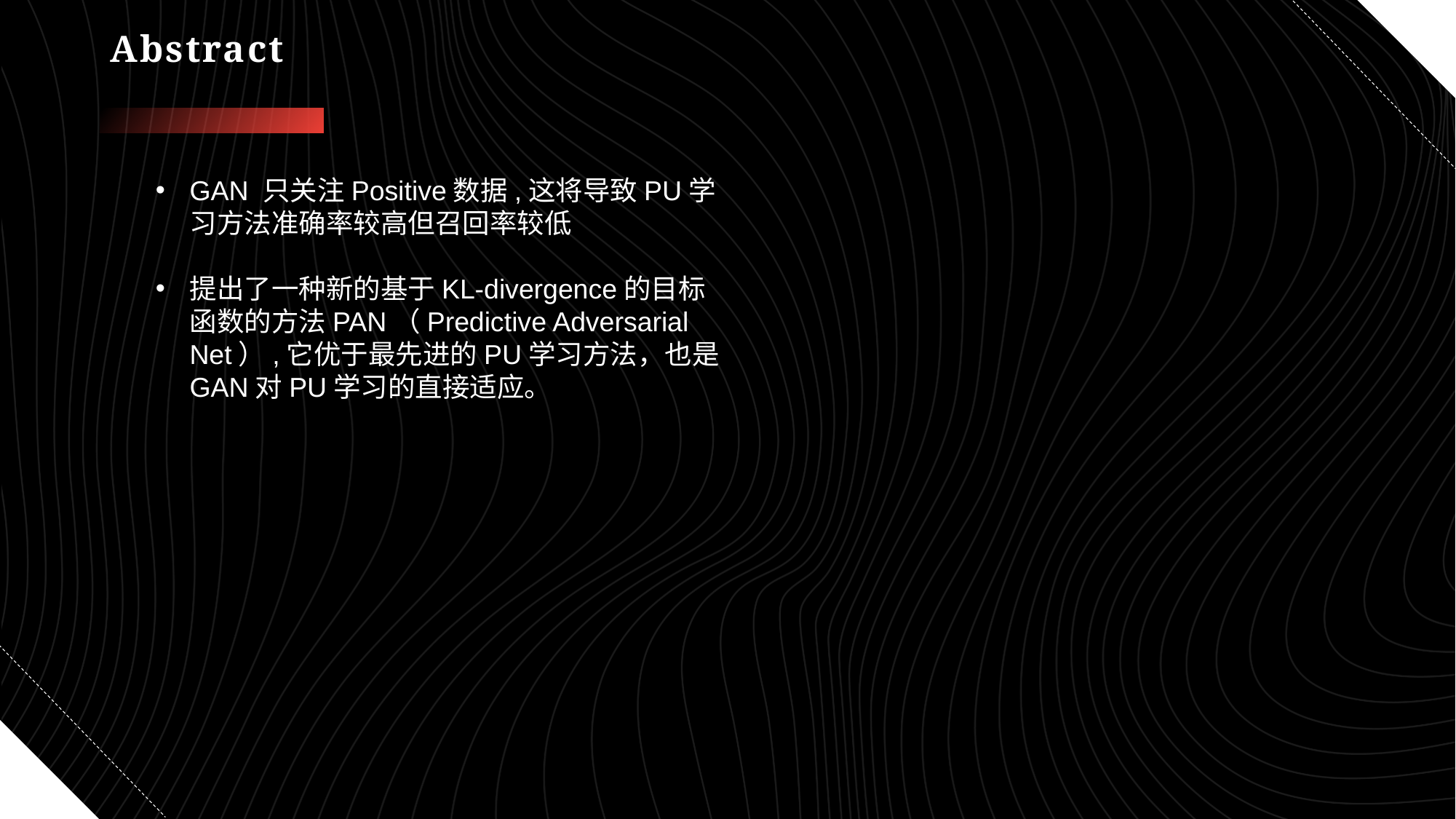

# Abstract
GAN 只关注Positive数据,这将导致PU学习方法准确率较高但召回率较低

提出了一种新的基于KL-divergence的目标函数的方法PAN（Predictive Adversarial Net）,它优于最先进的PU学习方法，也是GAN对PU学习的直接适应。